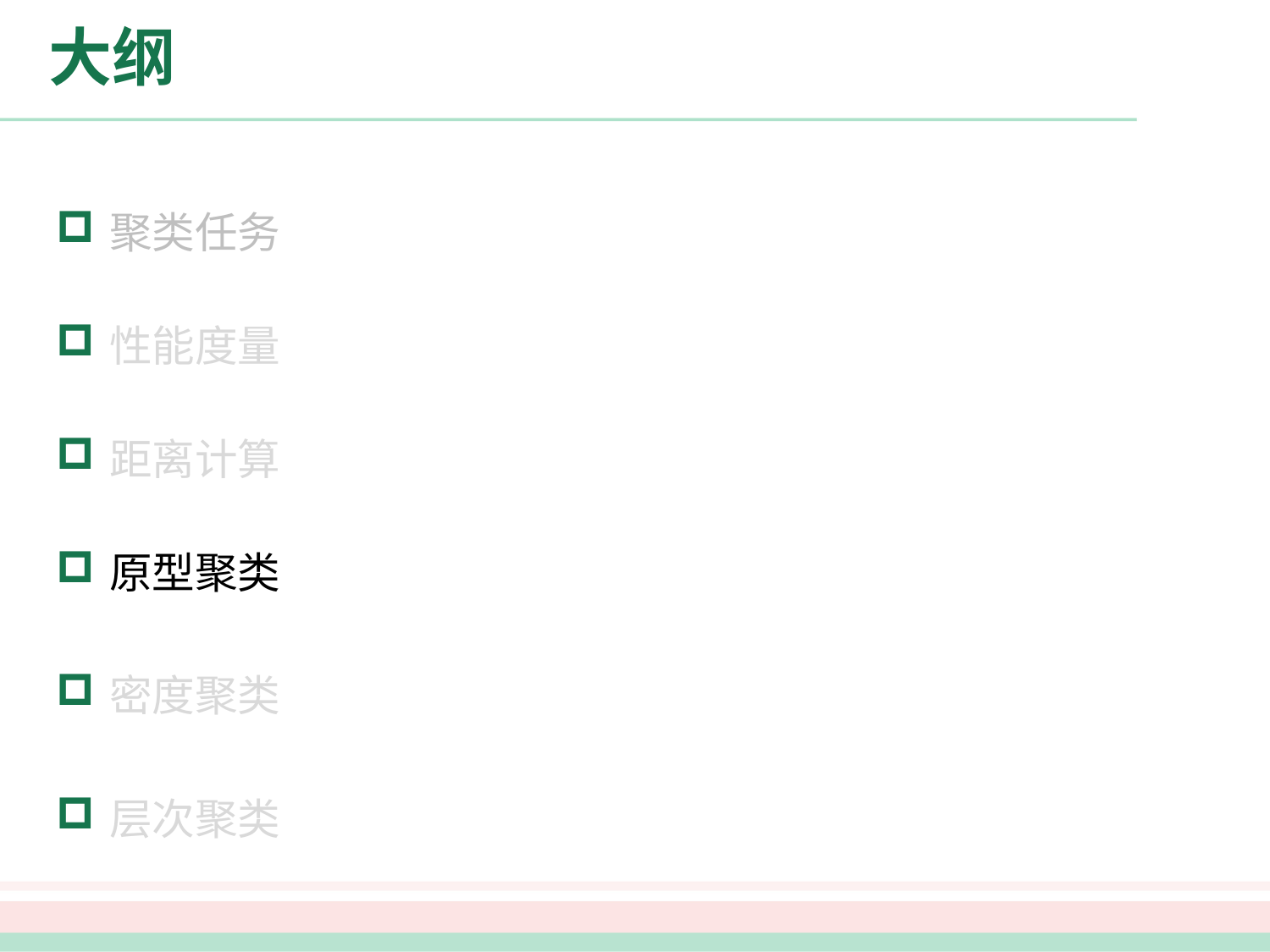

# 大纲

 聚类任务

 性能度量

 距离计算

 原型聚类

 密度聚类

 层次聚类